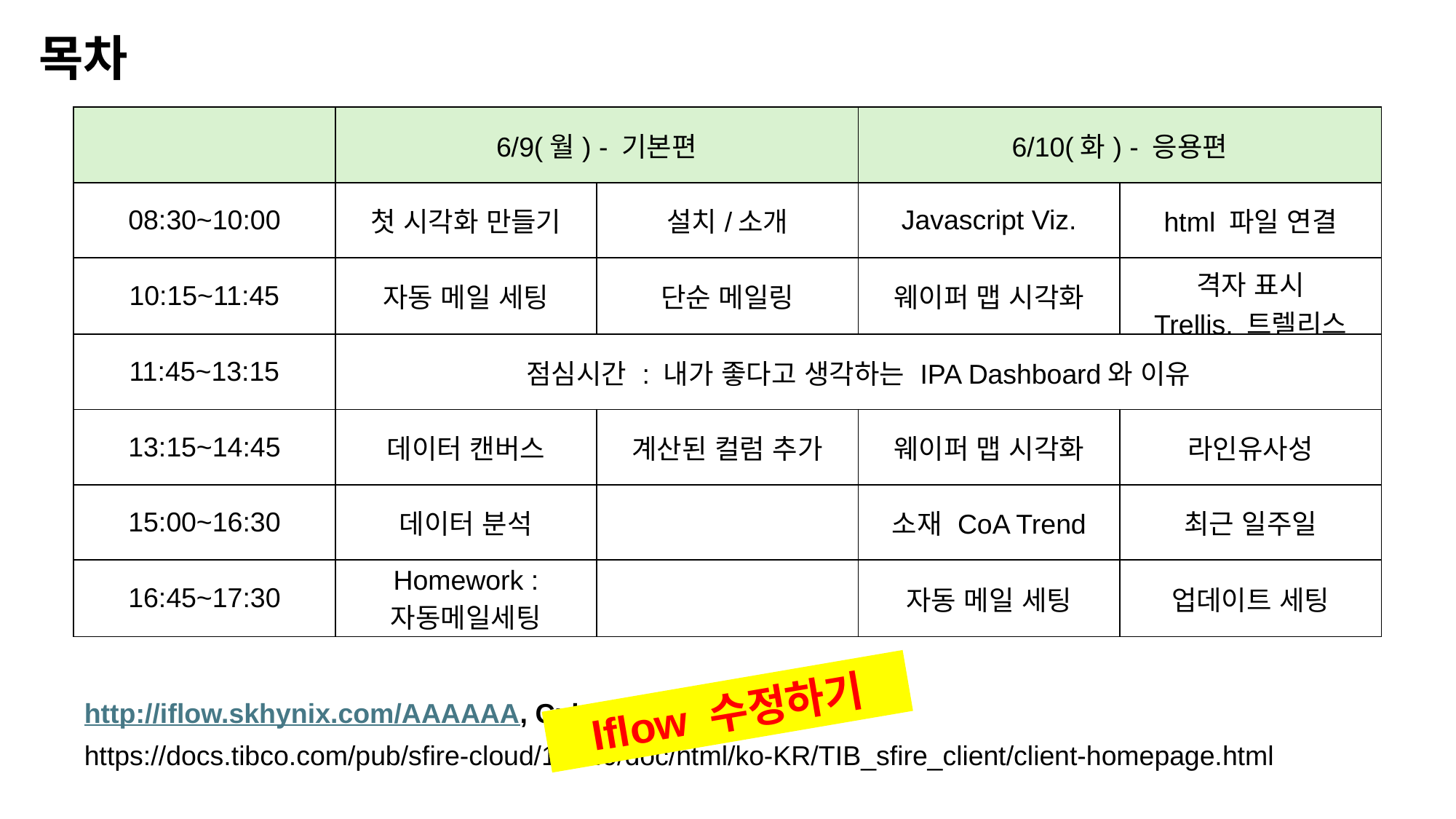

목차
|  | 6/9(월) - 기본편 |  | 6/10(화) - 응용편 |  |
| --- | --- | --- | --- | --- |
| 08:30~10:00 | 첫 시각화 만들기 | 설치/소개 | Javascript Viz. | html 파일 연결 |
| 10:15~11:45 | 자동 메일 세팅 | 단순 메일링 | 웨이퍼 맵 시각화 | 격자 표시 Trellis, 트렐리스 |
| 11:45~13:15 | 점심시간 : 내가 좋다고 생각하는 IPA Dashboard와 이유 |  |  |  |
| 13:15~14:45 | 데이터 캔버스 | 계산된 컬럼 추가 | 웨이퍼 맵 시각화 | 라인유사성 |
| 15:00~16:30 | 데이터 분석 |  | 소재 CoA Trend | 최근 일주일 |
| 16:45~17:30 | Homework : 자동메일세팅 |  | 자동 메일 세팅 | 업데이트 세팅 |
Iflow 수정하기
http://iflow.skhynix.com/AAAAAA, Cube 채널로
https://docs.tibco.com/pub/sfire-cloud/14.4.0/doc/html/ko-KR/TIB_sfire_client/client-homepage.html